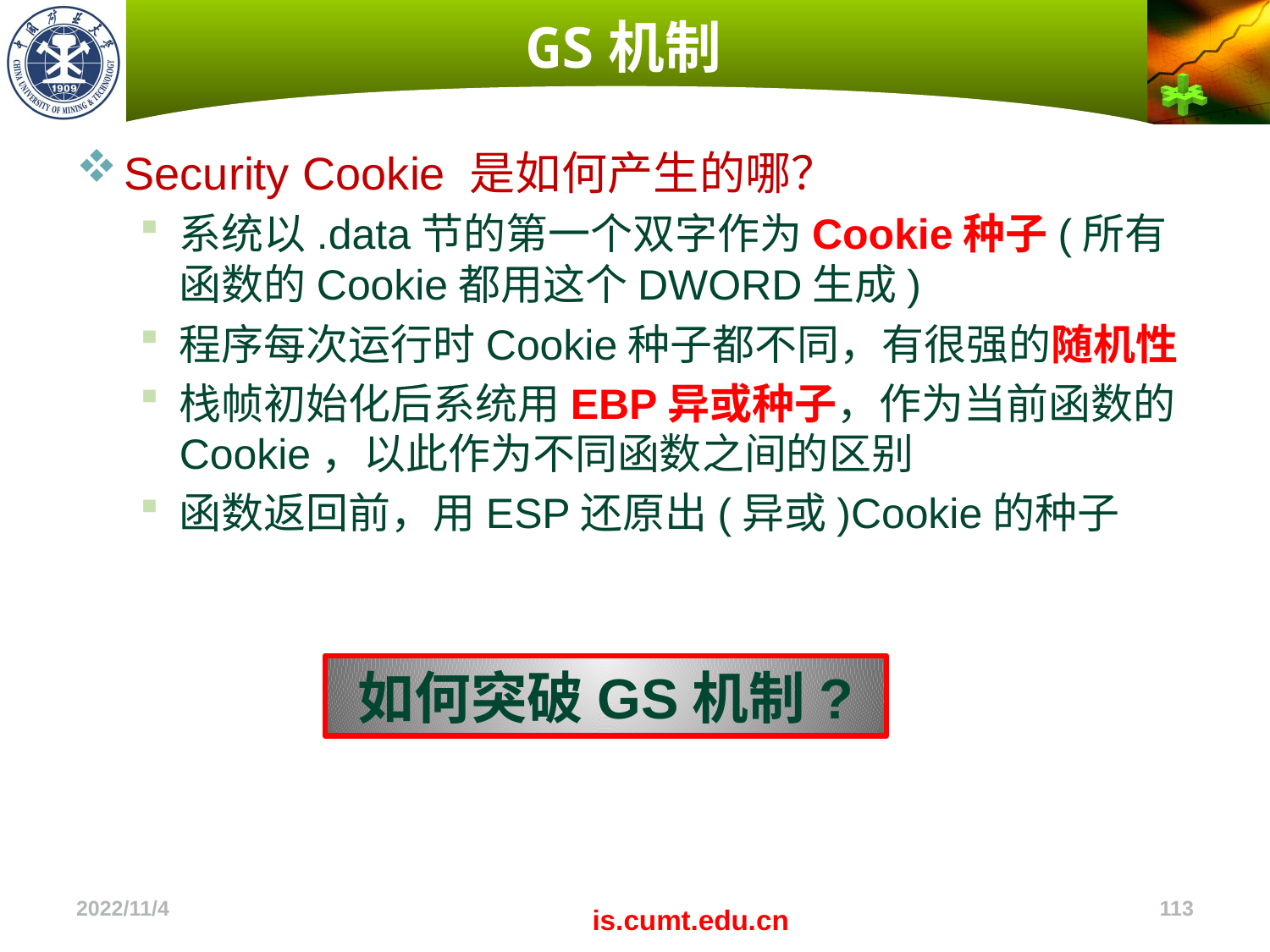

# GS机制
Security Cookie 是如何产生的哪？
系统以.data节的第一个双字作为Cookie种子(所有函数的Cookie都用这个DWORD生成)
程序每次运行时Cookie种子都不同，有很强的随机性
栈帧初始化后系统用EBP异或种子，作为当前函数的Cookie，以此作为不同函数之间的区别
函数返回前，用ESP还原出(异或)Cookie的种子

如何突破GS机制?

2022/11/4
113
is.cumt.edu.cn